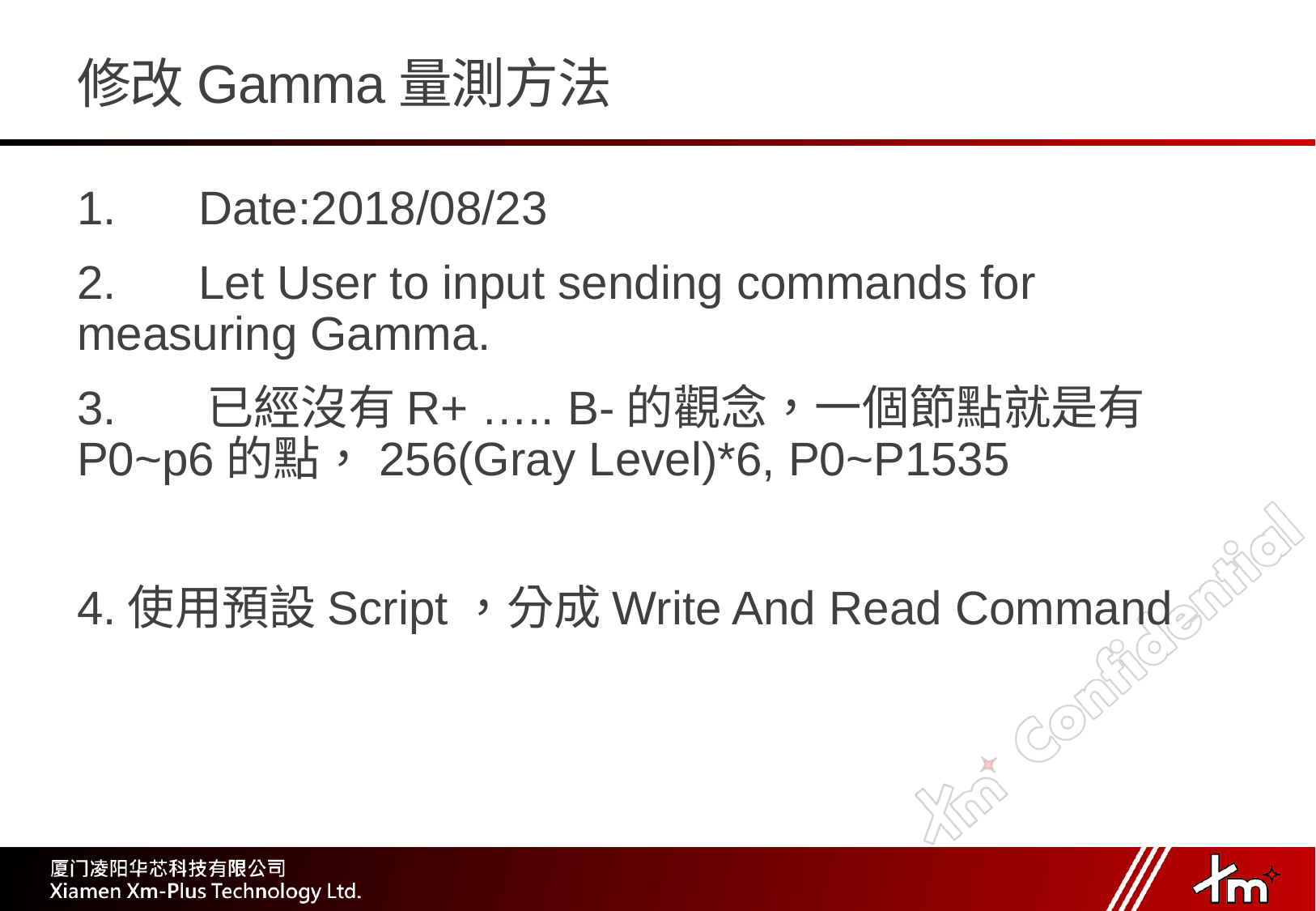

# 修改Gamma量測方法
1.	Date:2018/08/23
2.	Let User to input sending commands for 	measuring Gamma.
3.      已經沒有R+ ….. B-的觀念，一個節點就是有P0~p6的點，256(Gray Level)*6, P0~P1535

4.使用預設Script，分成Write And Read Command

171